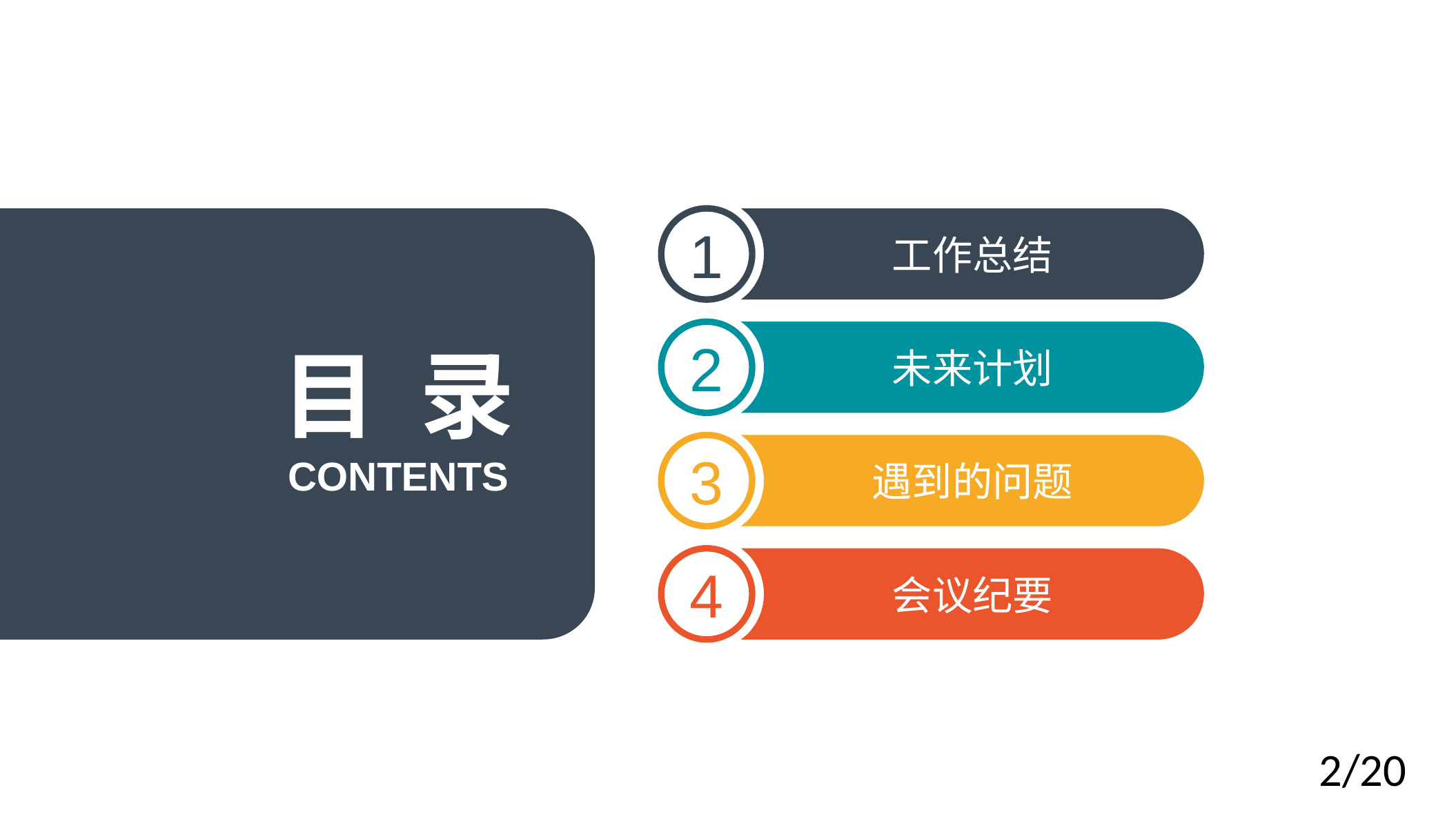

1
工作总结
2
未来计划
目  录
3
遇到的问题
CONTENTS
4
会议纪要
2/20